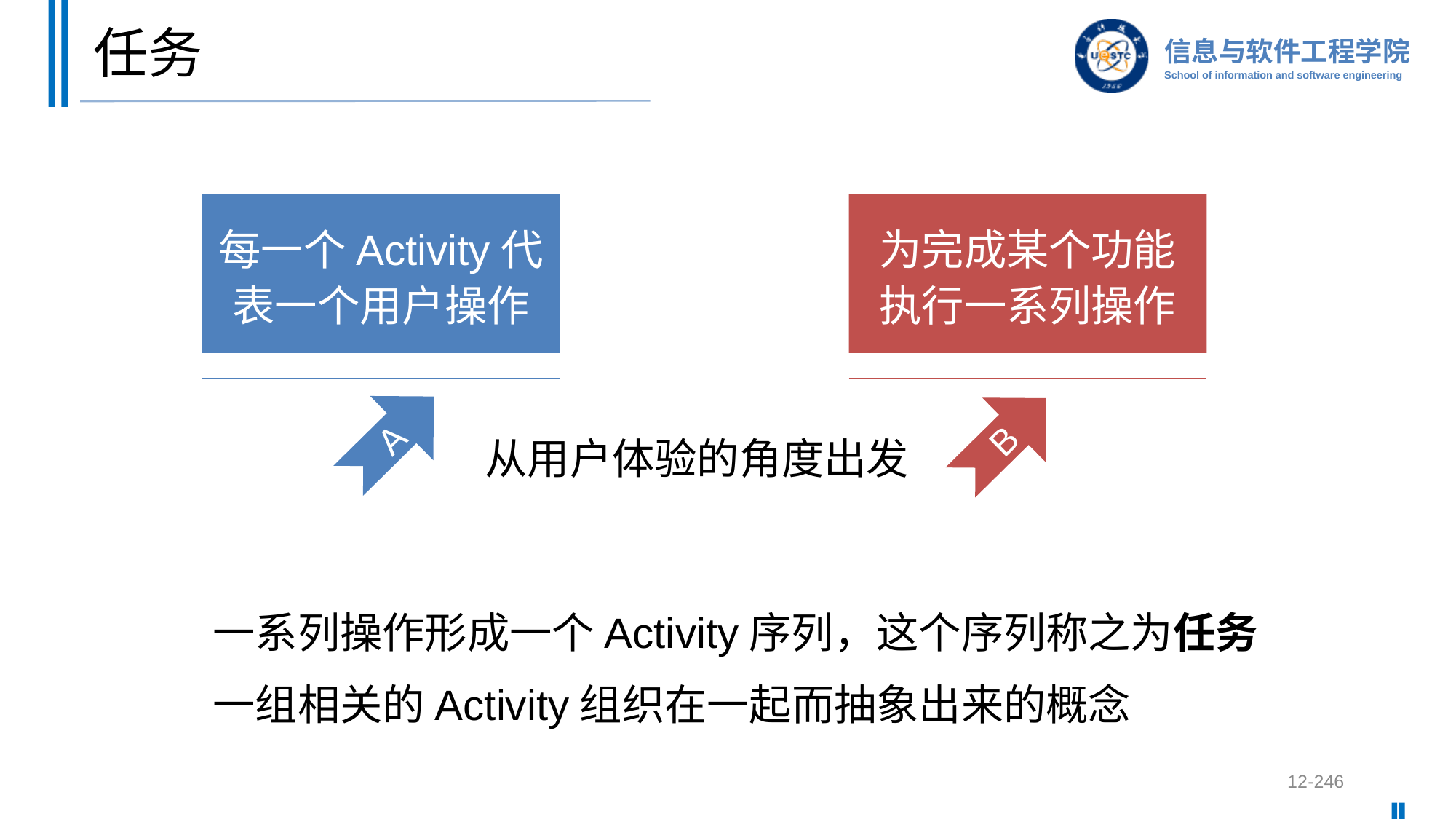

# 任务
为完成某个功能执行一系列操作
每一个Activity代表一个用户操作
A
B
从用户体验的角度出发
一系列操作形成一个Activity序列，这个序列称之为任务
一组相关的Activity组织在一起而抽象出来的概念
12-246